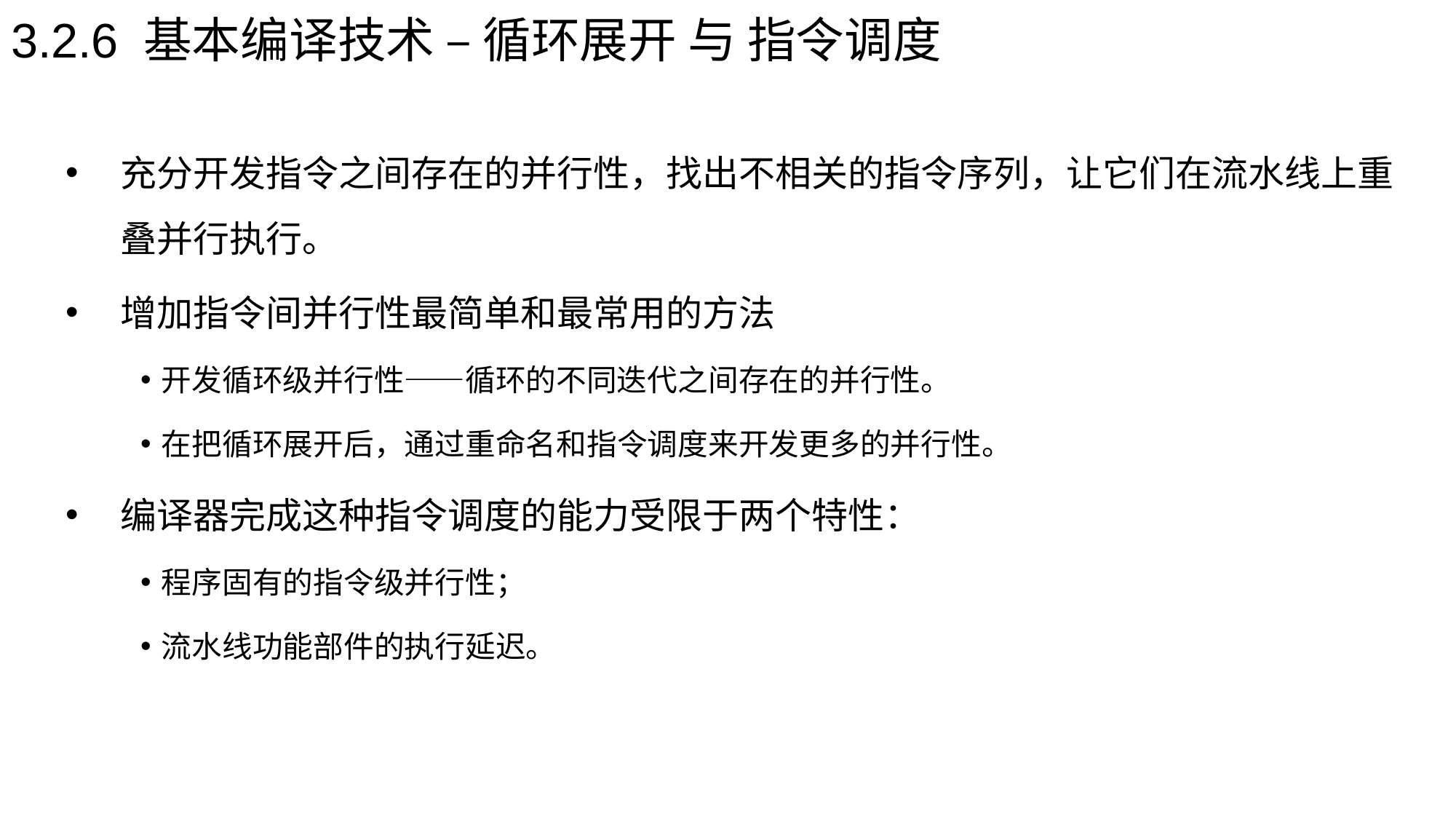

3.2.6 基本编译技术 – 循环展开 与 指令调度
充分开发指令之间存在的并行性，找出不相关的指令序列，让它们在流水线上重叠并行执行。
增加指令间并行性最简单和最常用的方法
开发循环级并行性——循环的不同迭代之间存在的并行性。
在把循环展开后，通过重命名和指令调度来开发更多的并行性。
编译器完成这种指令调度的能力受限于两个特性：
程序固有的指令级并行性；
流水线功能部件的执行延迟。